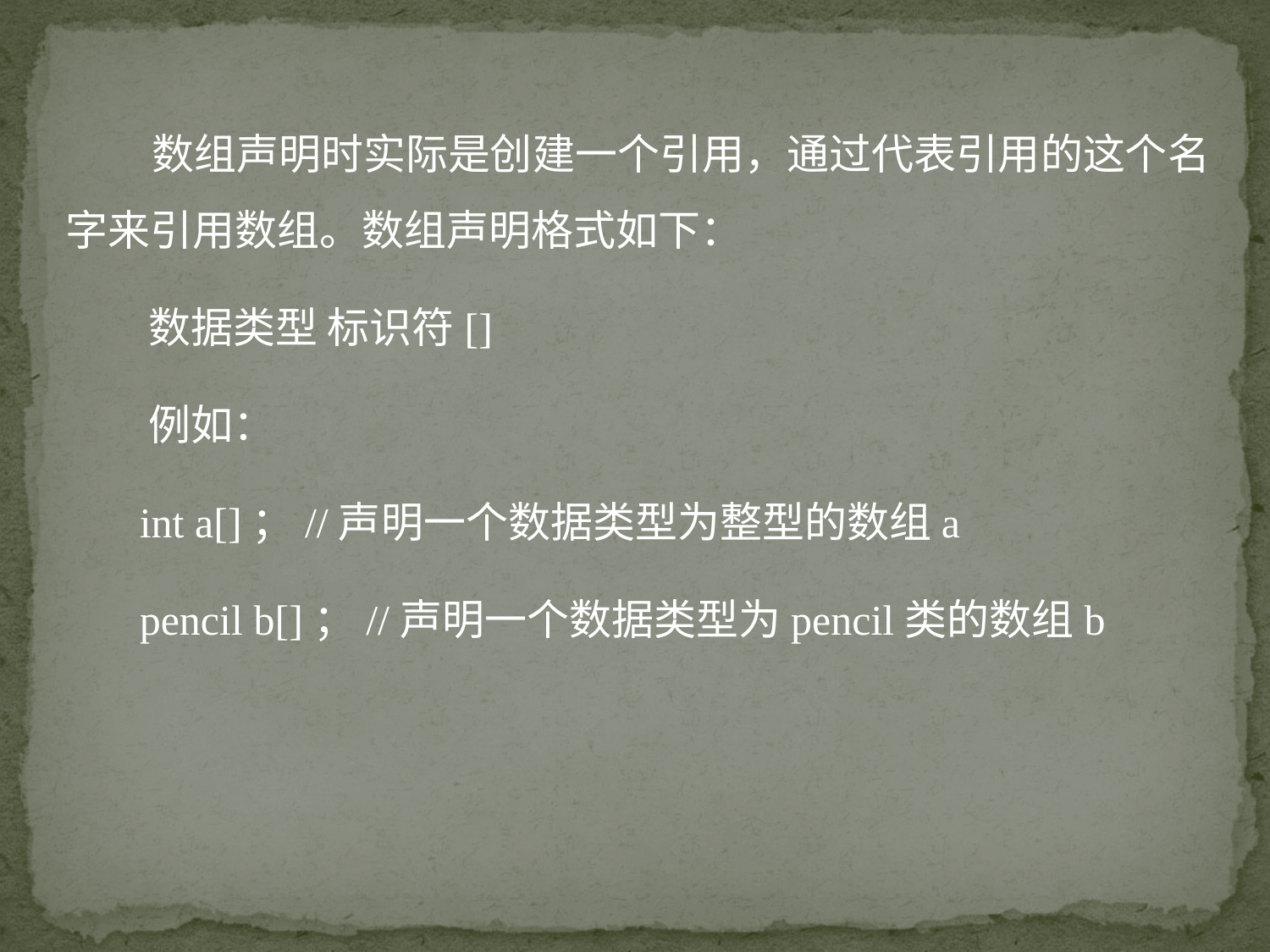

数组声明时实际是创建一个引用，通过代表引用的这个名字来引用数组。数组声明格式如下：
 数据类型 标识符[]
 例如：
 int a[]；//声明一个数据类型为整型的数组a
 pencil b[]；//声明一个数据类型为pencil类的数组b